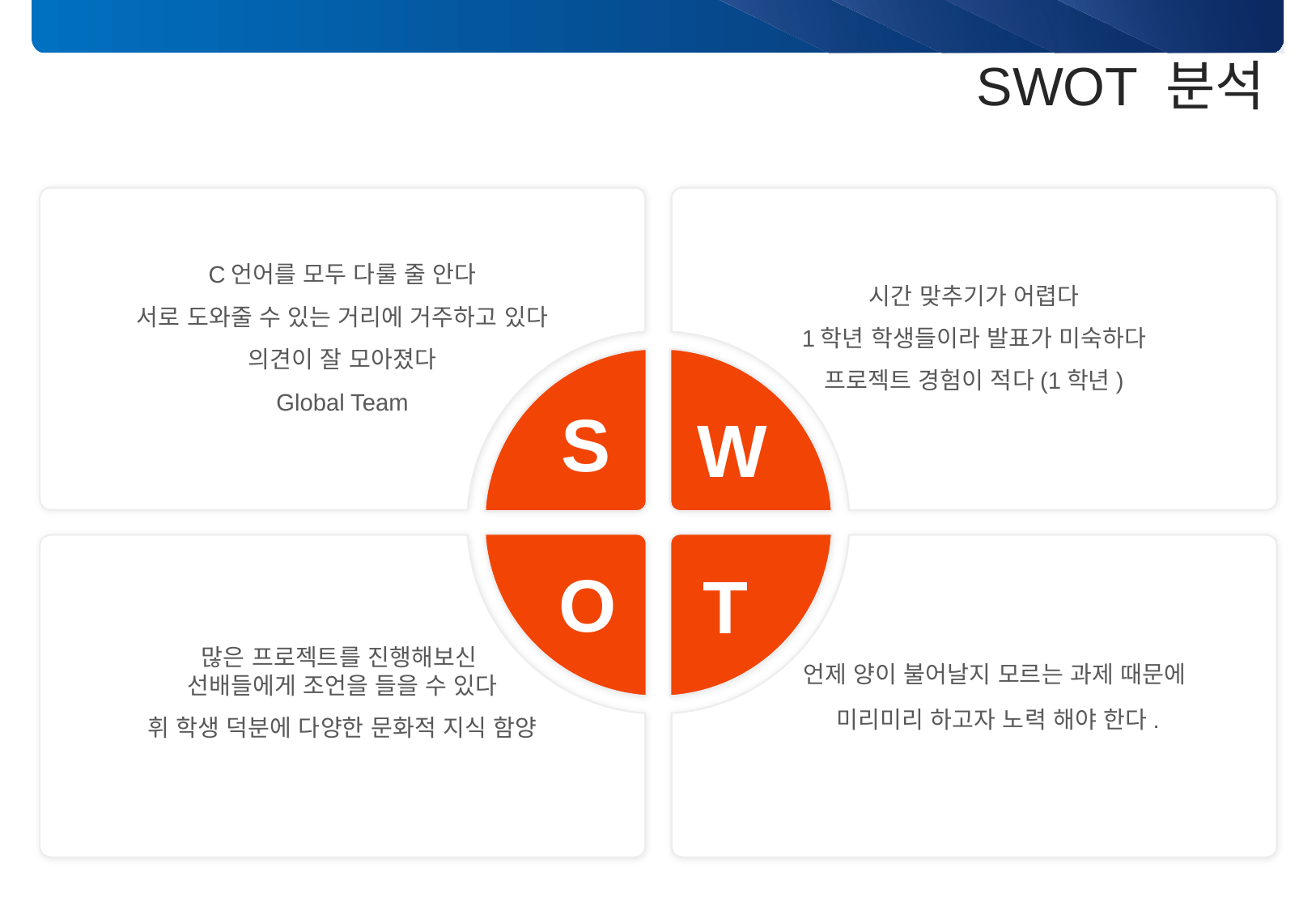

SWOT 분석
C언어를 모두 다룰 줄 안다
서로 도와줄 수 있는 거리에 거주하고 있다
의견이 잘 모아졌다
Global Team

시간 맞추기가 어렵다
1학년 학생들이라 발표가 미숙하다
프로젝트 경험이 적다(1학년)

S
W

많은 프로젝트를 진행해보신
선배들에게 조언을 들을 수 있다
휘 학생 덕분에 다양한 문화적 지식 함양

언제 양이 불어날지 모르는 과제 때문에
미리미리 하고자 노력 해야 한다.
O
T
5